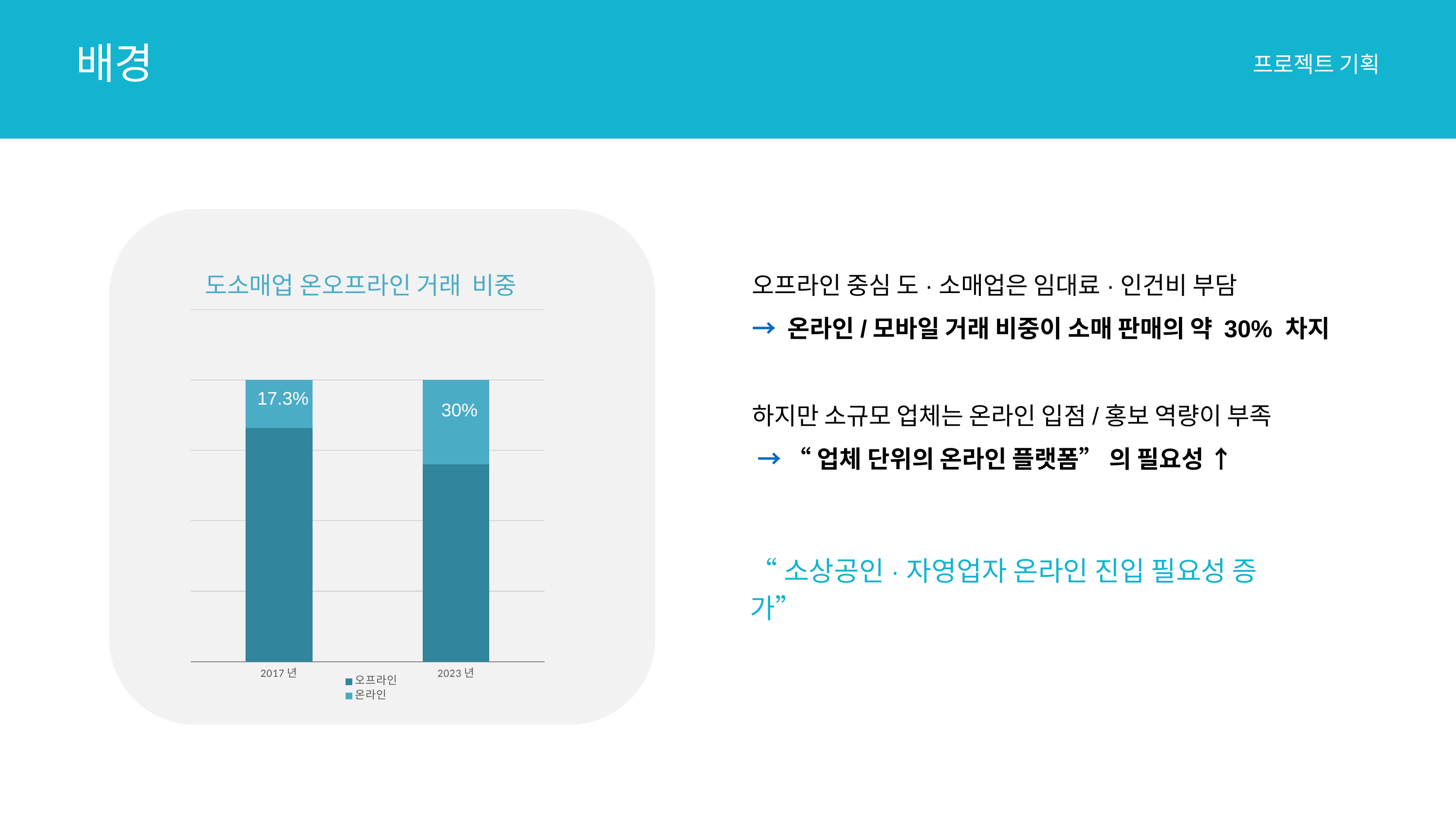

배경
프로젝트 기획

도소매업 온오프라인 거래  비중
오프라인 중심 도·소매업은 임대료·인건비 부담
→ 온라인/모바일 거래 비중이 소매 판매의 약 30% 차지

하지만 소규모 업체는 온라인 입점/홍보 역량이 부족
 → “업체 단위의 온라인 플랫폼” 의 필요성 ↑

### Chart

| Category | 오프라인 | 온라인 |
|---|---|---|
| 2017년 | 83.0 | 17.0 |
| 2023년 | 70.0 | 30.0 |
17.3%
30%
“소상공인·자영업자 온라인 진입 필요성 증가”